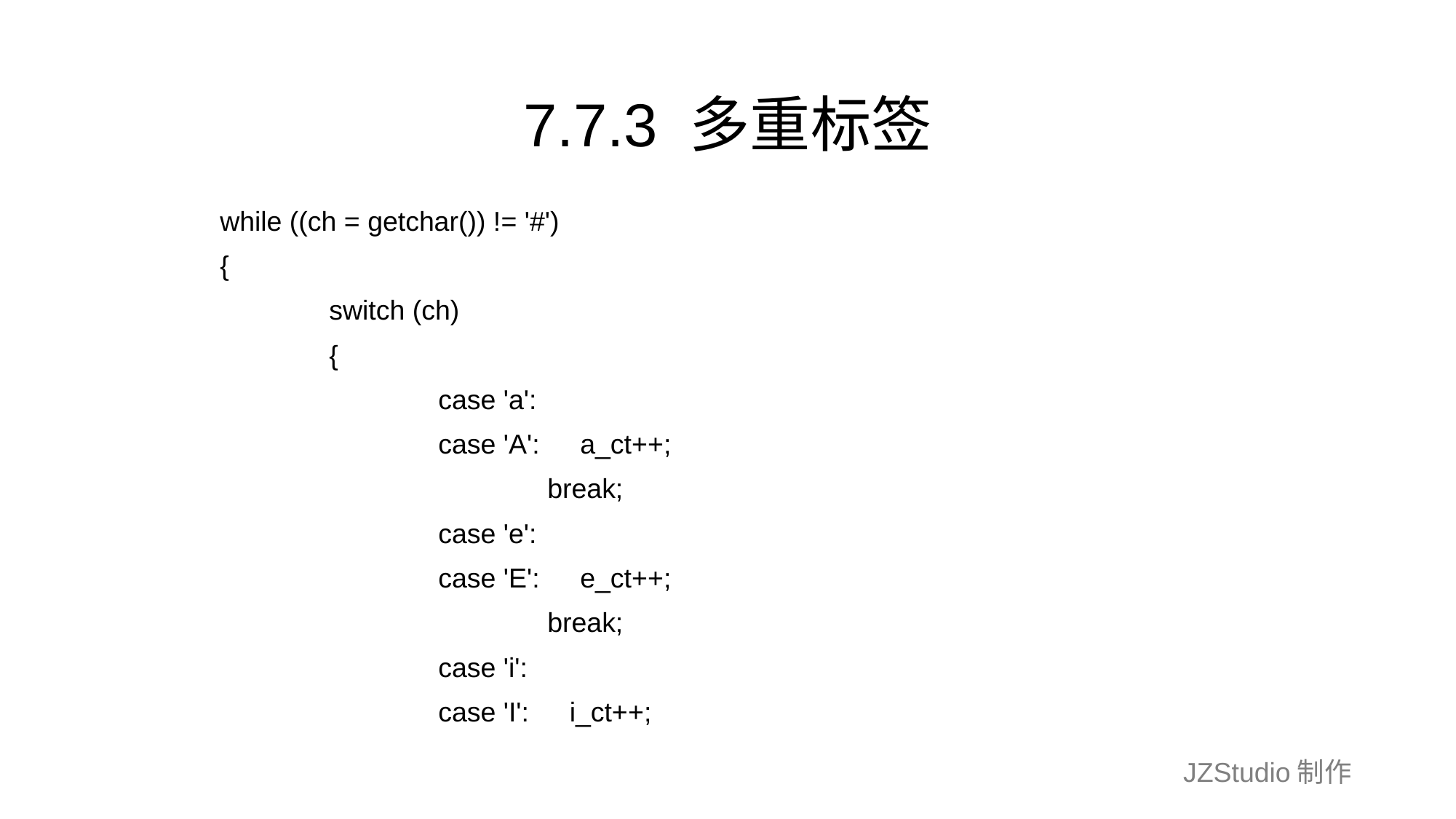

# 7.7.3 多重标签
	while ((ch = getchar()) != '#')
	{
		switch (ch)
		{
			case 'a':
			case 'A':　a_ct++;
				break;
			case 'e':
			case 'E':　e_ct++;
				break;
			case 'i':
			case 'I':　i_ct++;